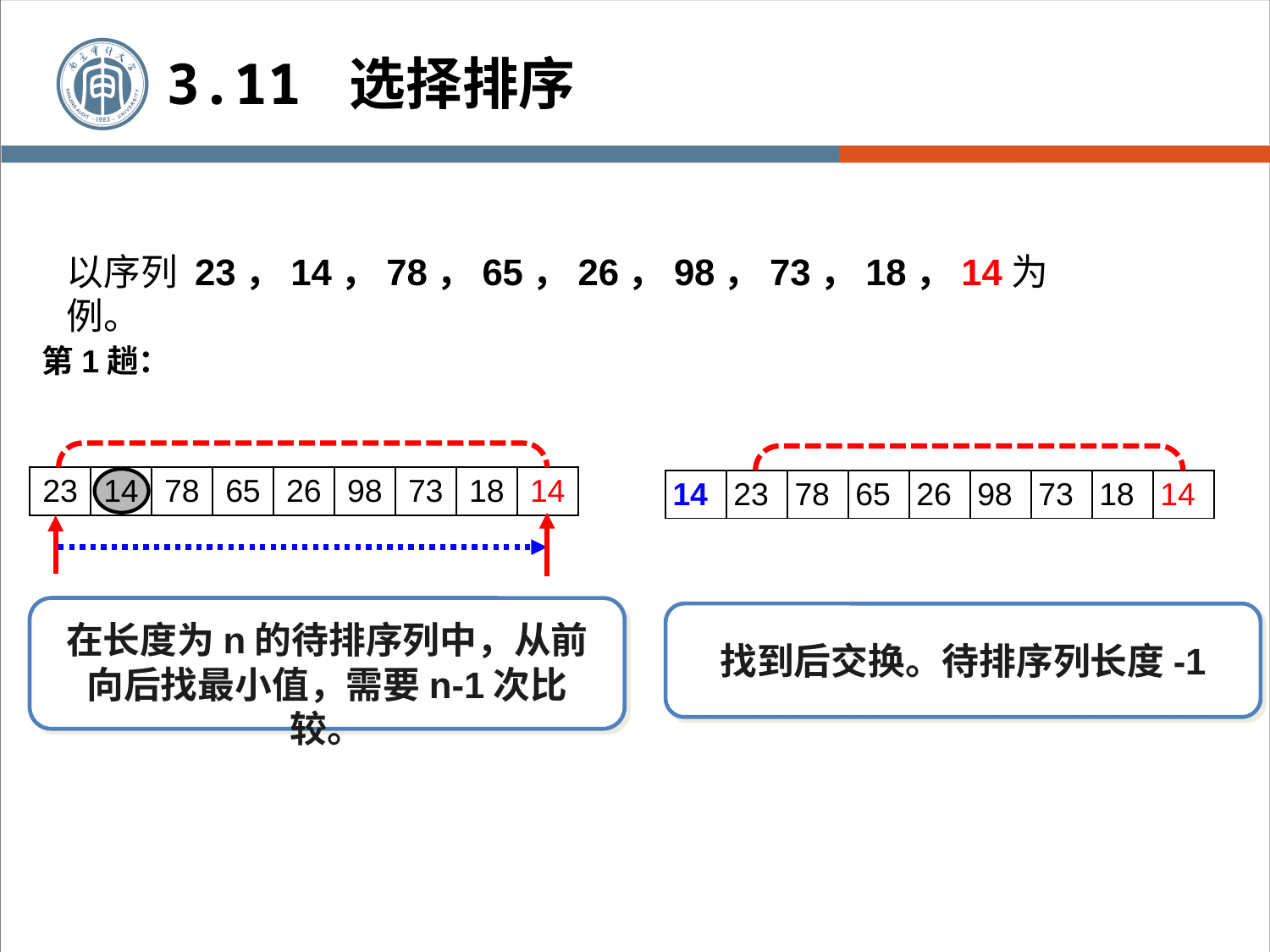

3.11 选择排序

以序列 23，14，78，65，26，98，73，18，14为例。

第1趟：
| 23 | 14 | 78 | 65 | 26 | 98 | 73 | 18 | 14 |
| --- | --- | --- | --- | --- | --- | --- | --- | --- |

| 14 | 23 | 78 | 65 | 26 | 98 | 73 | 18 | 14 |
| --- | --- | --- | --- | --- | --- | --- | --- | --- |

在长度为n的待排序列中，从前向后找最小值，需要n-1次比较。

找到后交换。待排序列长度-1